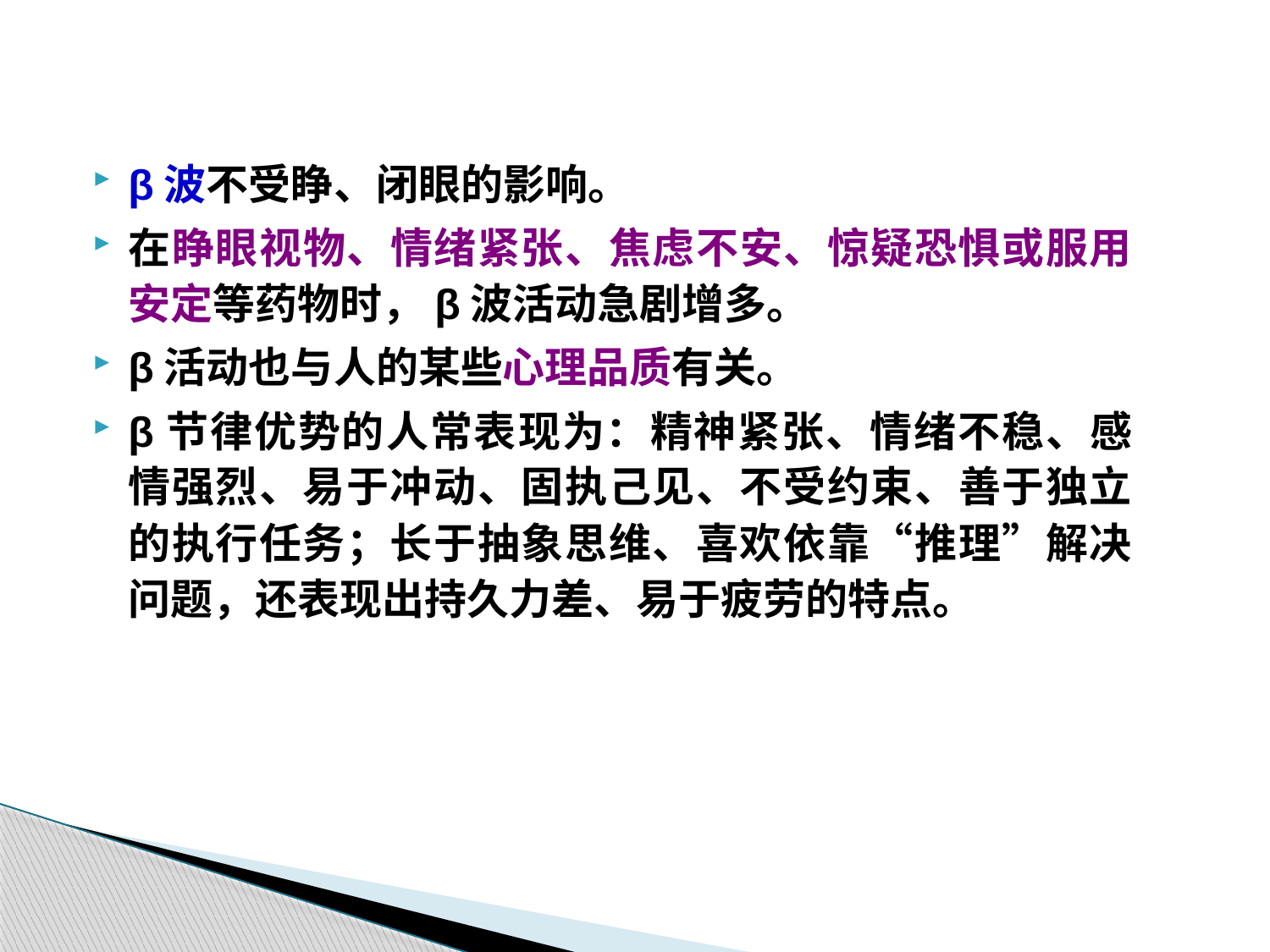

β波不受睁、闭眼的影响。
在睁眼视物、情绪紧张、焦虑不安、惊疑恐惧或服用安定等药物时，β波活动急剧增多。
β活动也与人的某些心理品质有关。
β节律优势的人常表现为：精神紧张、情绪不稳、感情强烈、易于冲动、固执己见、不受约束、善于独立的执行任务；长于抽象思维、喜欢依靠“推理”解决问题，还表现出持久力差、易于疲劳的特点。